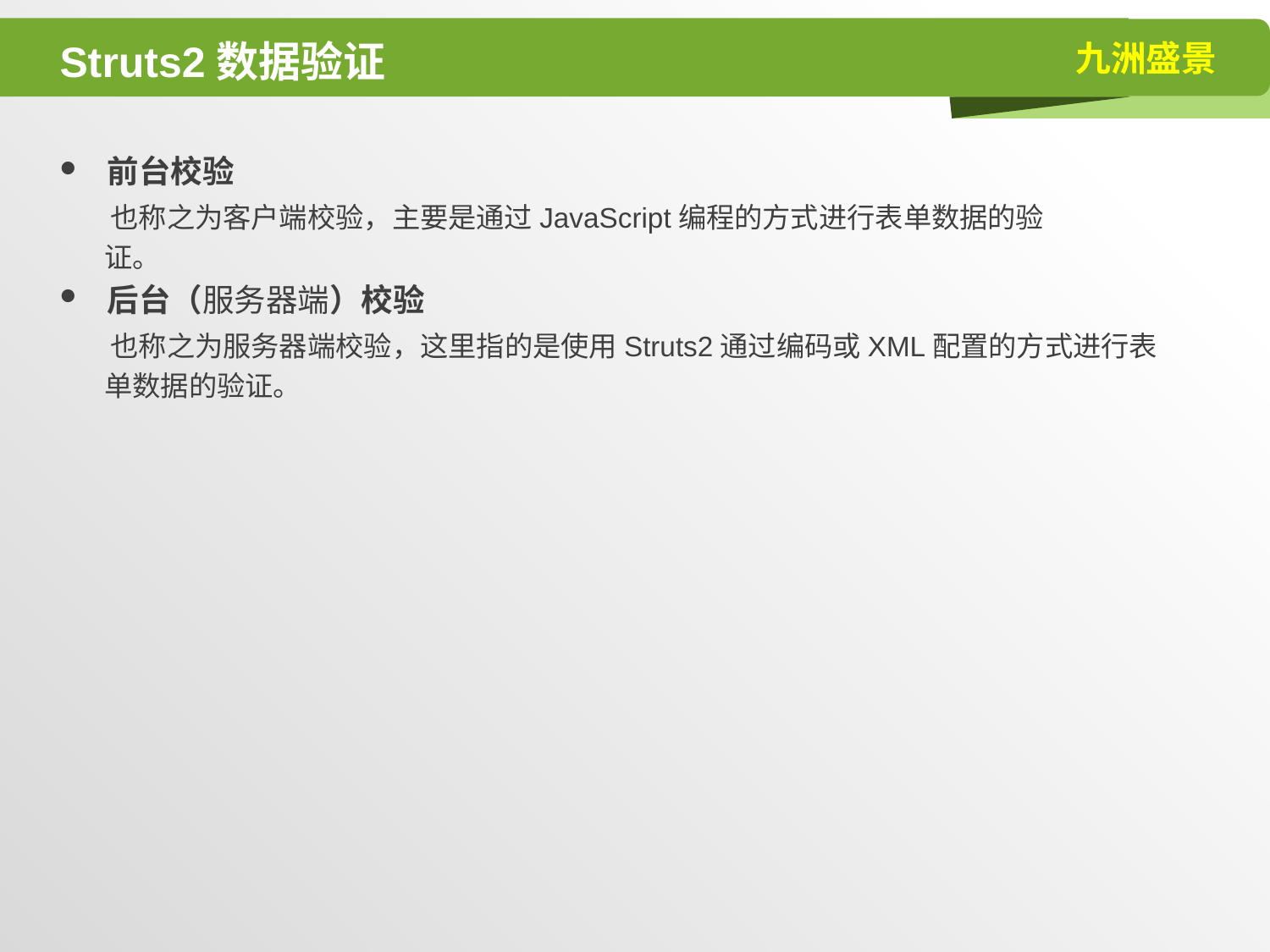

# Struts2数据验证
前台校验
      也称之为客户端校验，主要是通过JavaScript编程的方式进行表单数据的验
      证。
后台（服务器端）校验
      也称之为服务器端校验，这里指的是使用Struts2通过编码或XML配置的方式进行表
      单数据的验证。